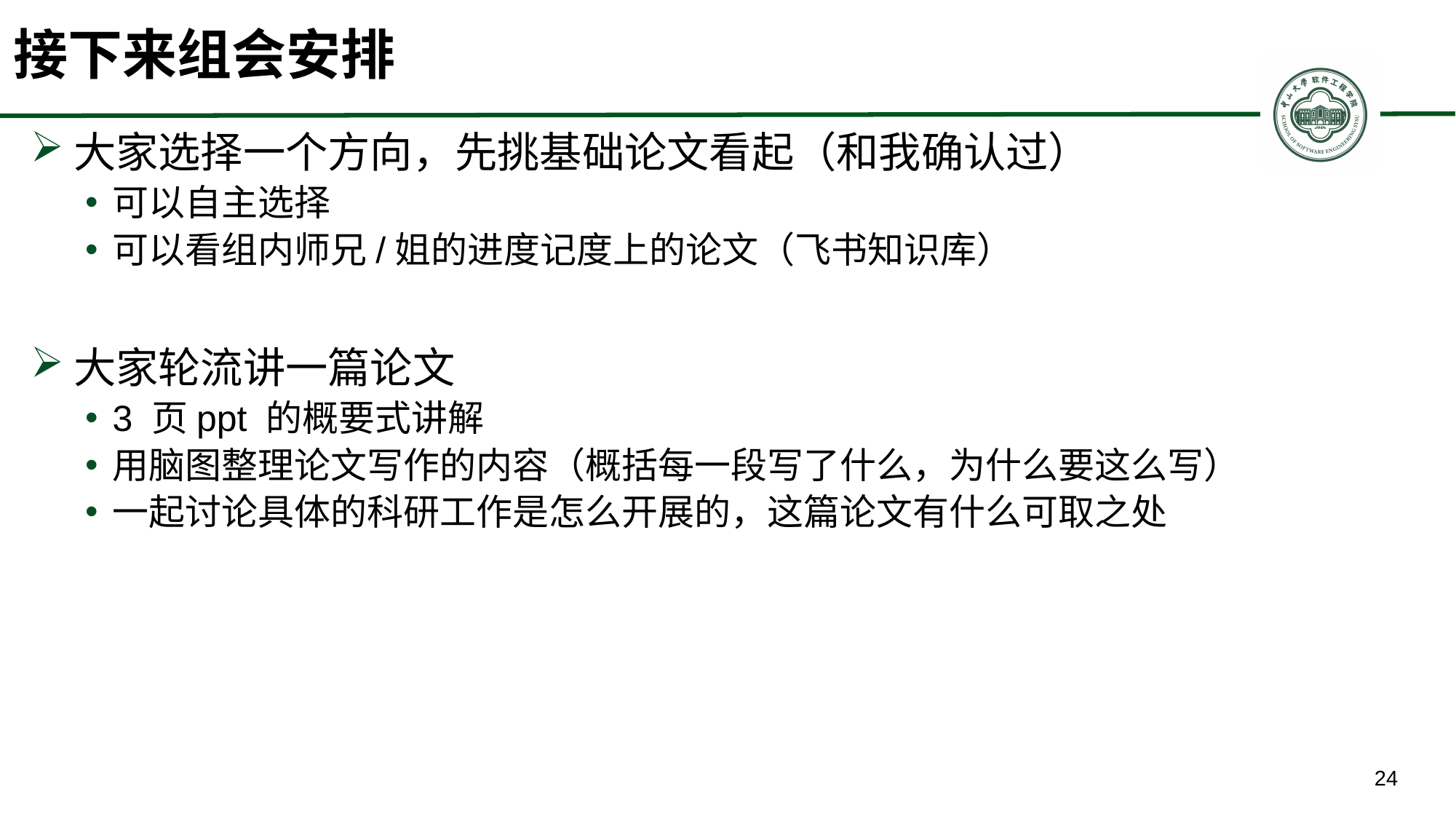

# 接下来组会安排
大家选择一个方向，先挑基础论文看起（和我确认过）
可以自主选择
可以看组内师兄/姐的进度记度上的论文（飞书知识库）

大家轮流讲一篇论文
3 页ppt 的概要式讲解
用脑图整理论文写作的内容（概括每一段写了什么，为什么要这么写）
一起讨论具体的科研工作是怎么开展的，这篇论文有什么可取之处

24